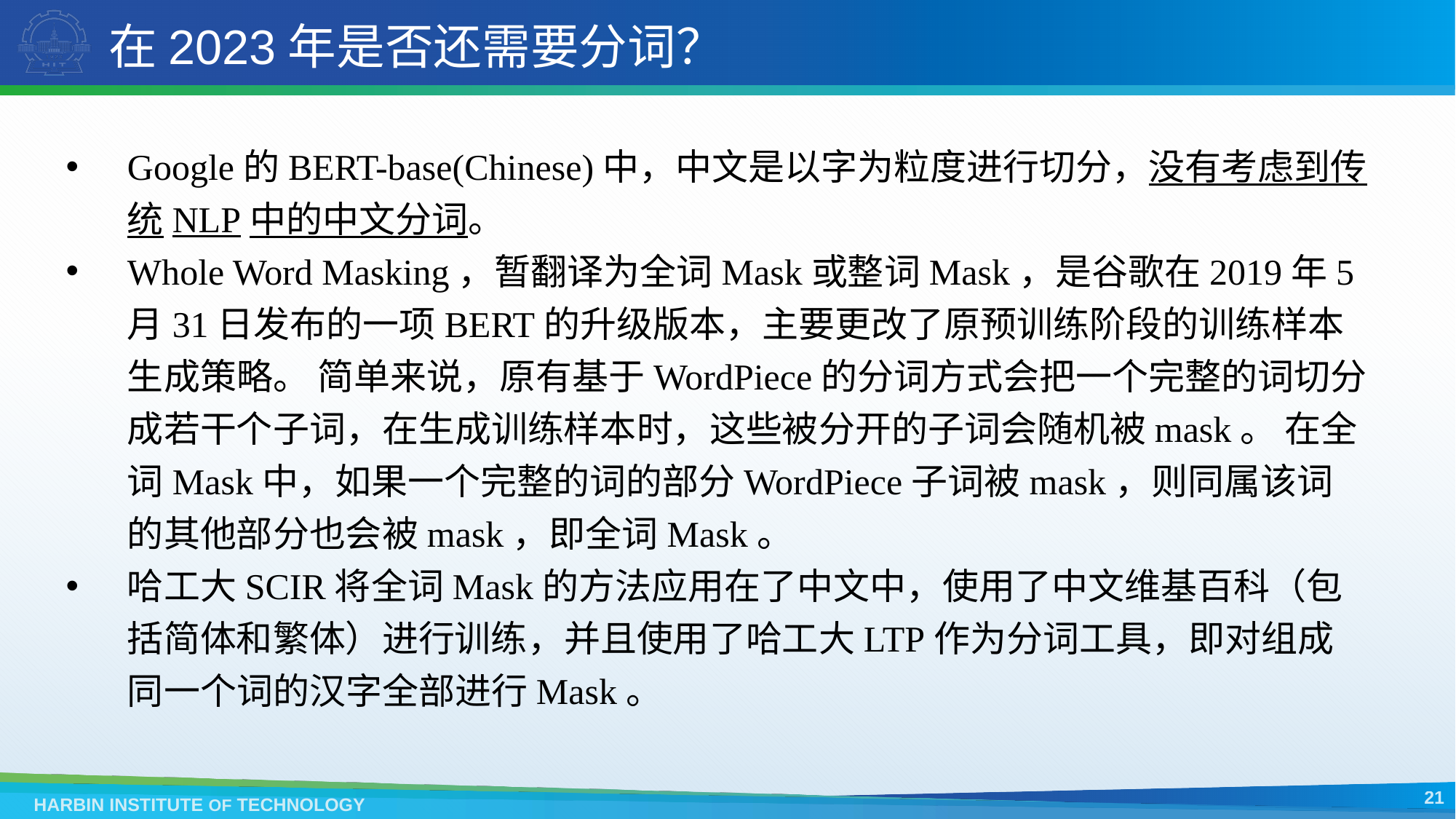

# 在2023年是否还需要分词？
Google的BERT-base(Chinese)中，中文是以字为粒度进行切分，没有考虑到传统NLP中的中文分词。
Whole Word Masking，暂翻译为全词Mask或整词Mask，是谷歌在2019年5月31日发布的一项BERT的升级版本，主要更改了原预训练阶段的训练样本生成策略。 简单来说，原有基于WordPiece的分词方式会把一个完整的词切分成若干个子词，在生成训练样本时，这些被分开的子词会随机被mask。 在全词Mask中，如果一个完整的词的部分WordPiece子词被mask，则同属该词的其他部分也会被mask，即全词Mask。
哈工大SCIR将全词Mask的方法应用在了中文中，使用了中文维基百科（包括简体和繁体）进行训练，并且使用了哈工大LTP作为分词工具，即对组成同一个词的汉字全部进行Mask。
21
HARBIN INSTITUTE OF TECHNOLOGY